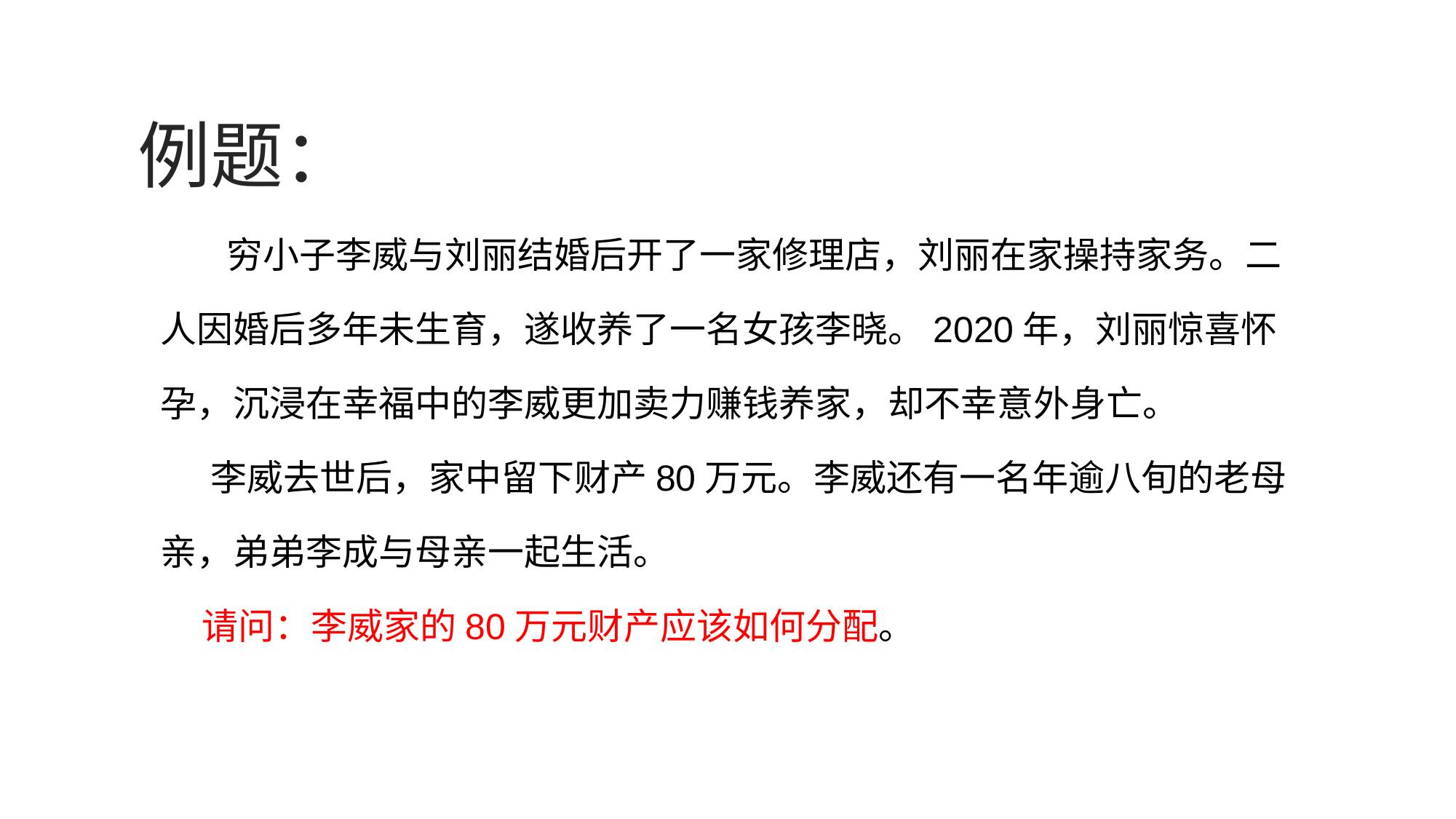

# 例题：
       穷小子李威与刘丽结婚后开了一家修理店，刘丽在家操持家务。二人因婚后多年未生育，遂收养了一名女孩李晓。2020年，刘丽惊喜怀孕，沉浸在幸福中的李威更加卖力赚钱养家，却不幸意外身亡。
     李威去世后，家中留下财产80万元。李威还有一名年逾八旬的老母亲，弟弟李成与母亲一起生活。
    请问：李威家的80万元财产应该如何分配。